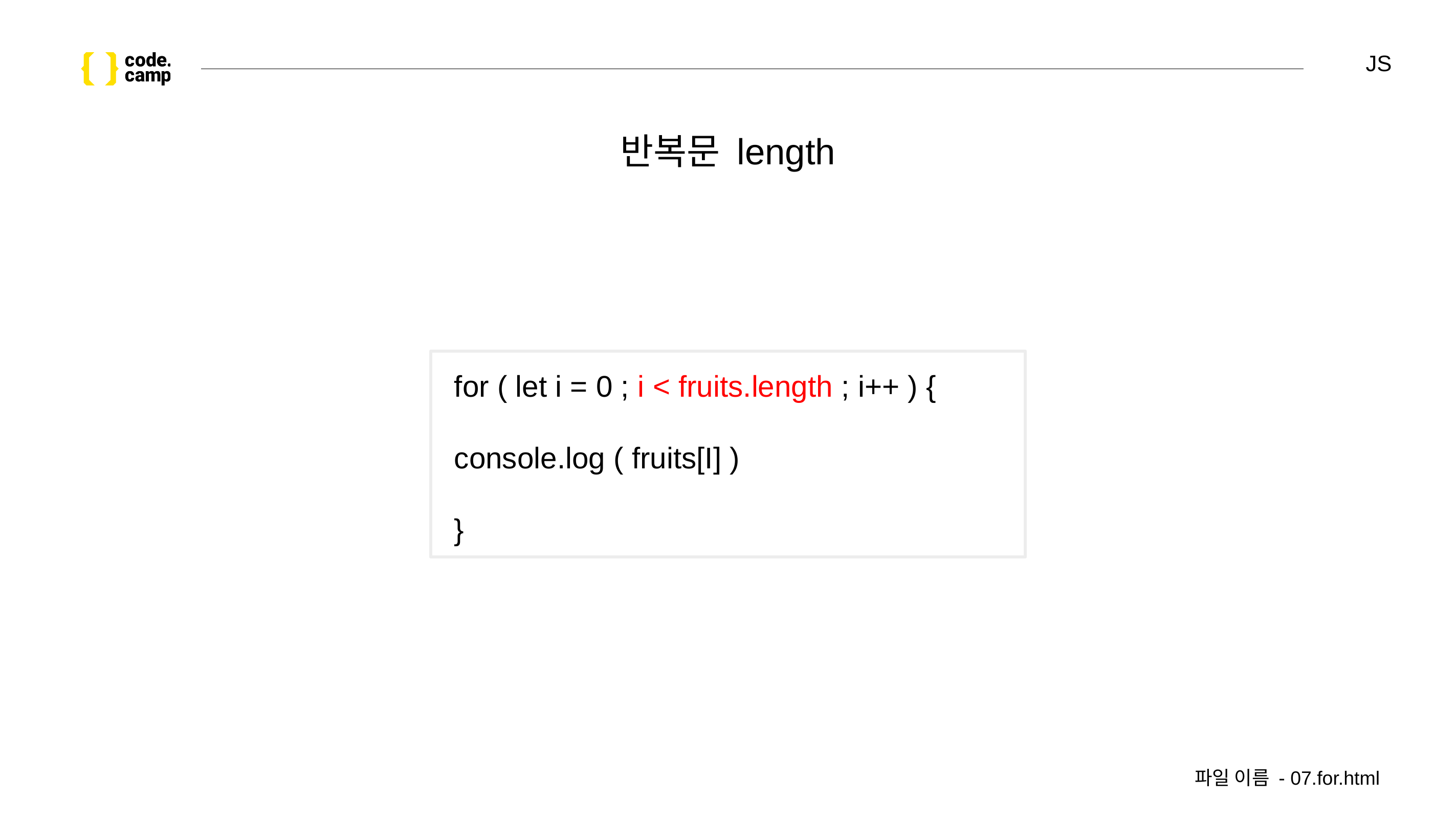

# JS

반복문 length

for ( let i = 0 ; i < fruits.length ; i++ ) {
console.log ( fruits[I] )
}
파일 이름 - 07.for.html